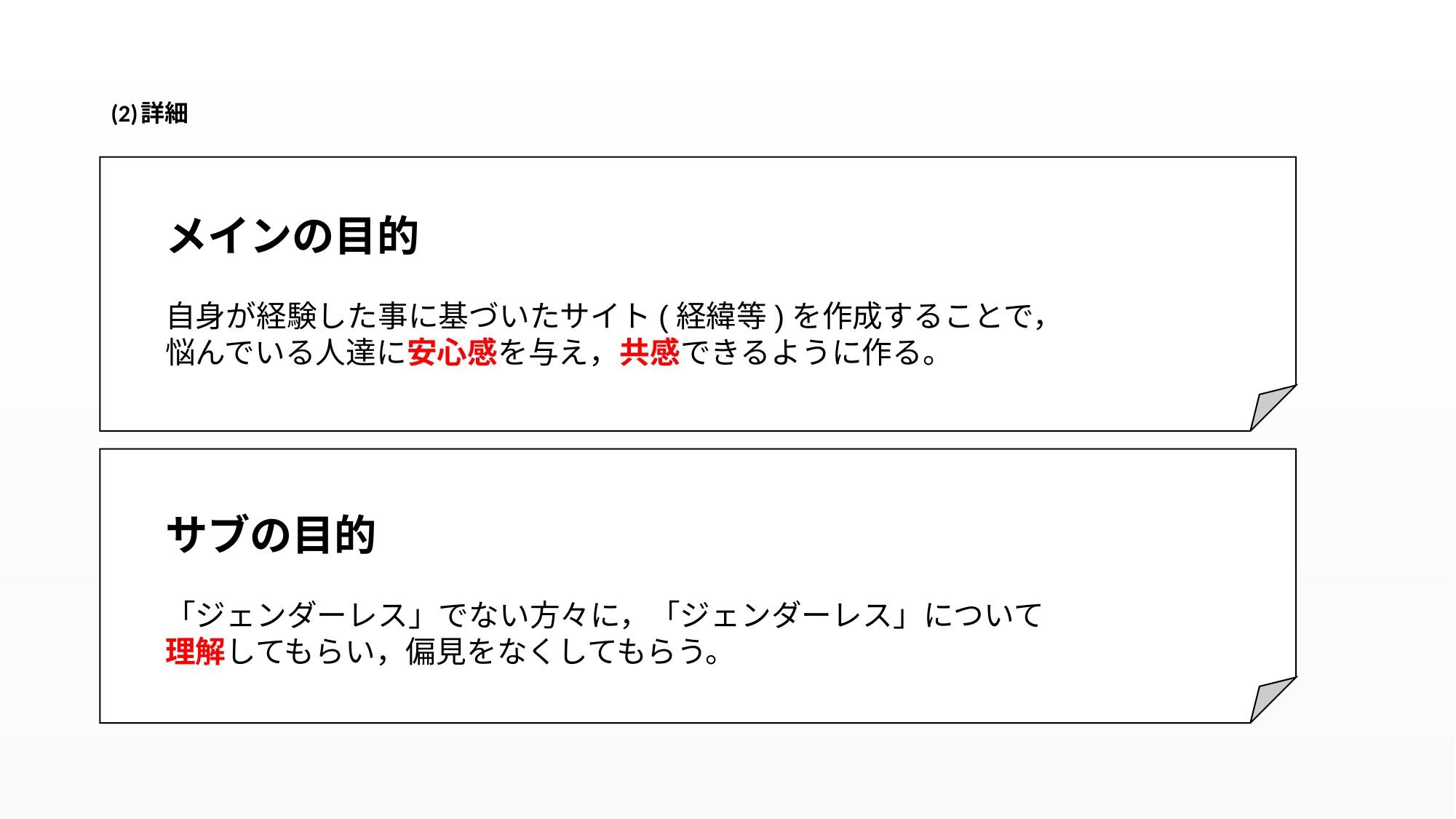

# (2)詳細

メインの目的

自身が経験した事に基づいたサイト(経緯等)を作成することで，
悩んでいる人達に安心感を与え，共感できるように作る。

サブの目的

「ジェンダーレス」でない方々に，「ジェンダーレス」について
理解してもらい，偏見をなくしてもらう。